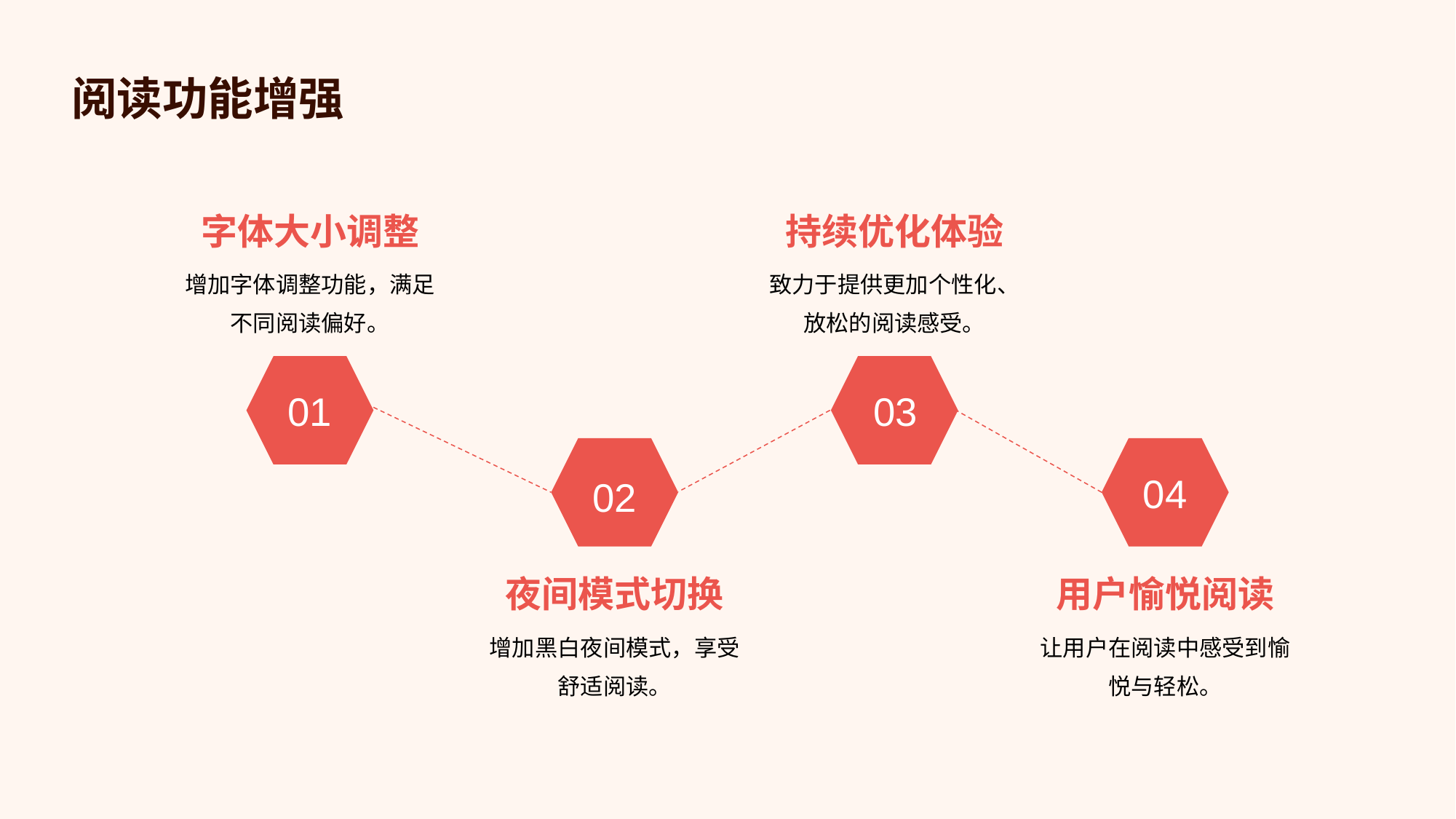

阅读功能增强
字体大小调整
持续优化体验
增加字体调整功能，满足不同阅读偏好。
致力于提供更加个性化、放松的阅读感受。

01
03

04
02
夜间模式切换
用户愉悦阅读
增加黑白夜间模式，享受舒适阅读。
让用户在阅读中感受到愉悦与轻松。